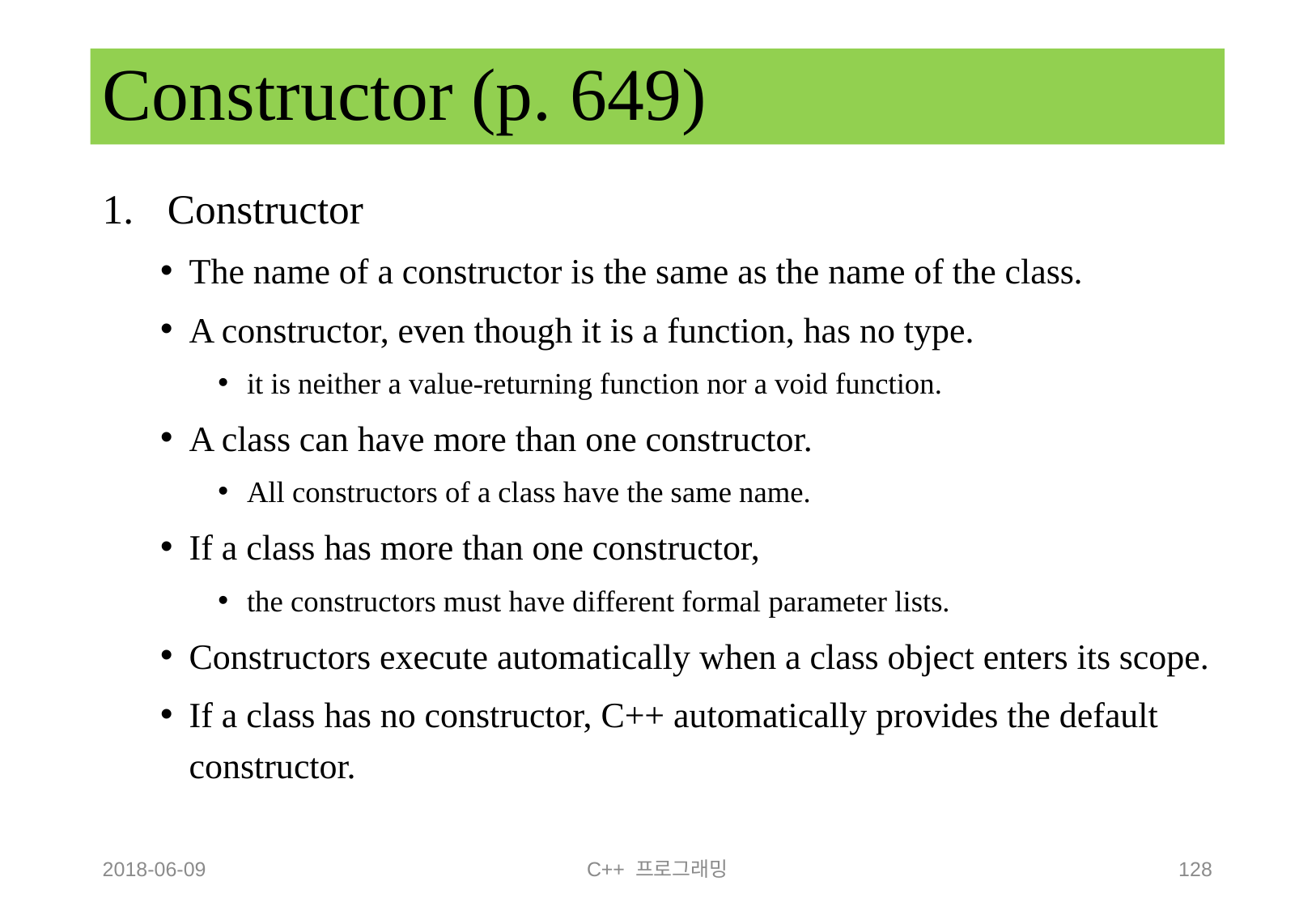

# Constructor (p. 649)
Constructor
The name of a constructor is the same as the name of the class.
A constructor, even though it is a function, has no type.
it is neither a value-returning function nor a void function.
A class can have more than one constructor.
All constructors of a class have the same name.
If a class has more than one constructor,
the constructors must have different formal parameter lists.
Constructors execute automatically when a class object enters its scope.
If a class has no constructor, C++ automatically provides the default
constructor.
2018-06-09
C++ 프로그래밍
128